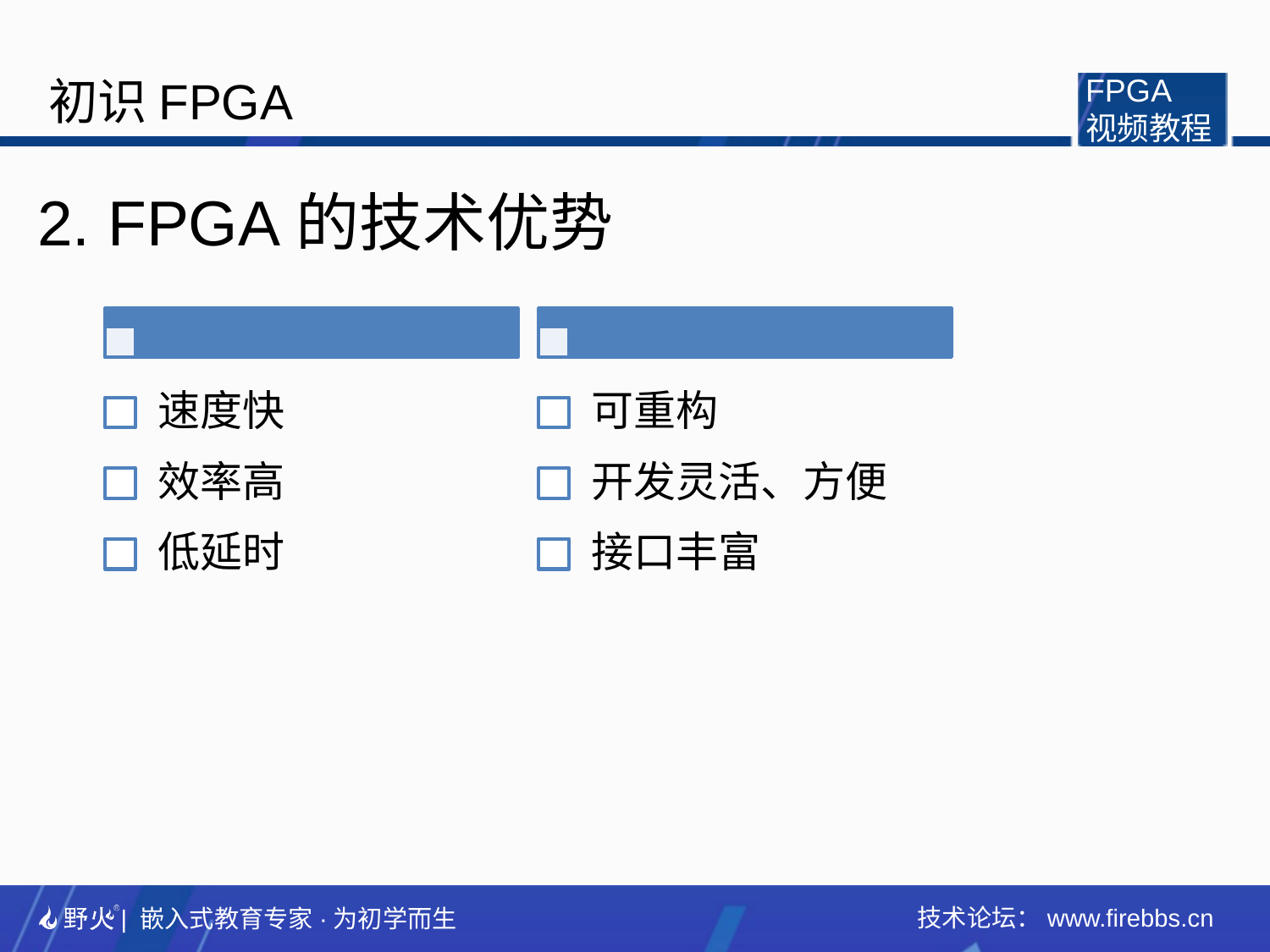

初识FPGA
FPGA
视频教程
2. FPGA的技术优势

速度快
效率高
低延时

可重构
开发灵活、方便
接口丰富